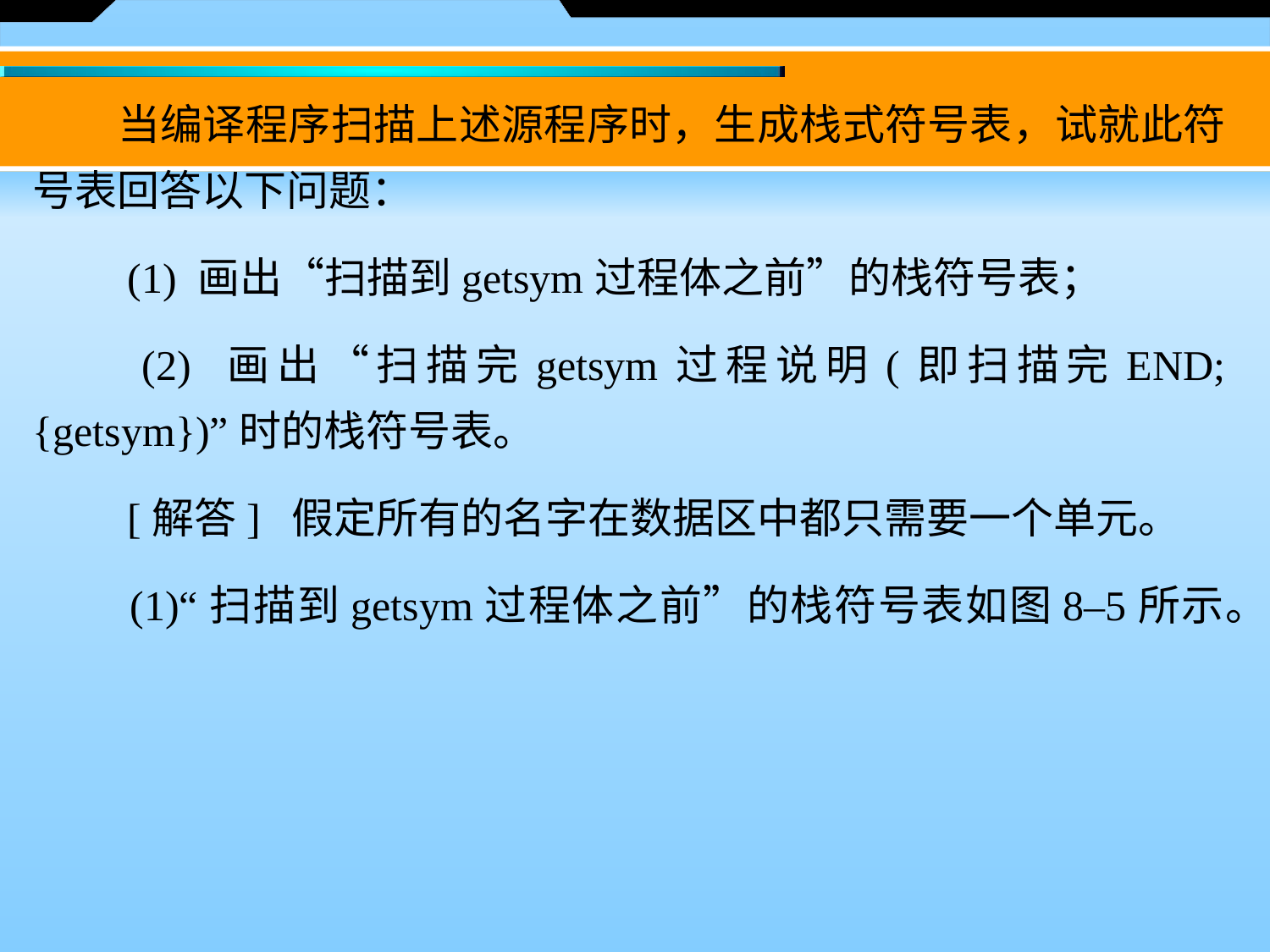

当编译程序扫描上述源程序时，生成栈式符号表，试就此符号表回答以下问题：
　　(1) 画出“扫描到getsym过程体之前”的栈符号表；
　　(2) 画出“扫描完getsym过程说明(即扫描完END; {getsym})”时的栈符号表。
　　[解答]  假定所有的名字在数据区中都只需要一个单元。
　　(1)“扫描到getsym过程体之前”的栈符号表如图8–5所示。